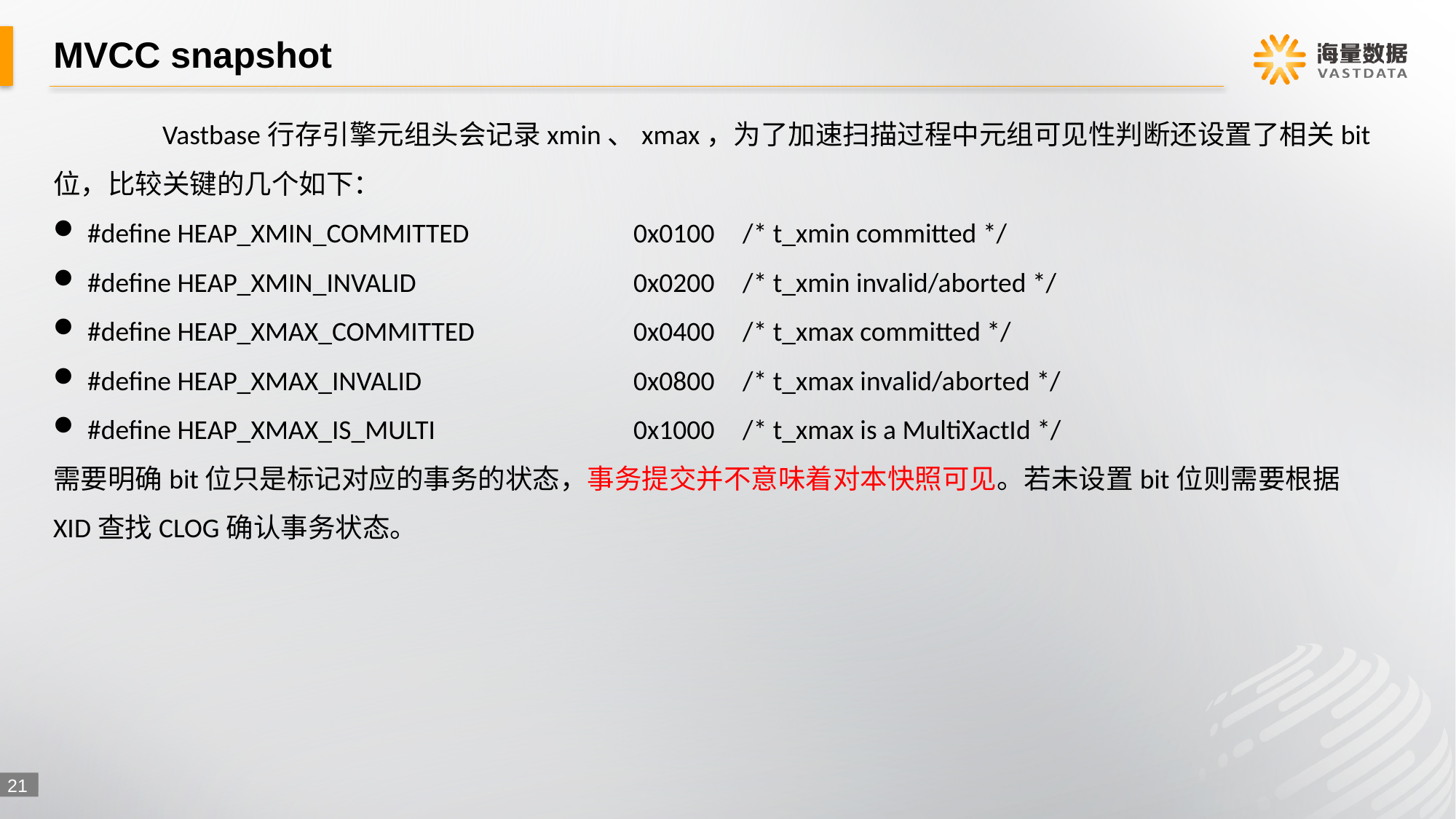

# MVCC snapshot
	Vastbase行存引擎元组头会记录xmin、xmax，为了加速扫描过程中元组可见性判断还设置了相关bit位，比较关键的几个如下：
#define HEAP_XMIN_COMMITTED		0x0100	/* t_xmin committed */
#define HEAP_XMIN_INVALID		0x0200	/* t_xmin invalid/aborted */
#define HEAP_XMAX_COMMITTED		0x0400	/* t_xmax committed */
#define HEAP_XMAX_INVALID		0x0800	/* t_xmax invalid/aborted */
#define HEAP_XMAX_IS_MULTI		0x1000	/* t_xmax is a MultiXactId */
需要明确bit位只是标记对应的事务的状态，事务提交并不意味着对本快照可见。若未设置bit位则需要根据XID查找CLOG确认事务状态。